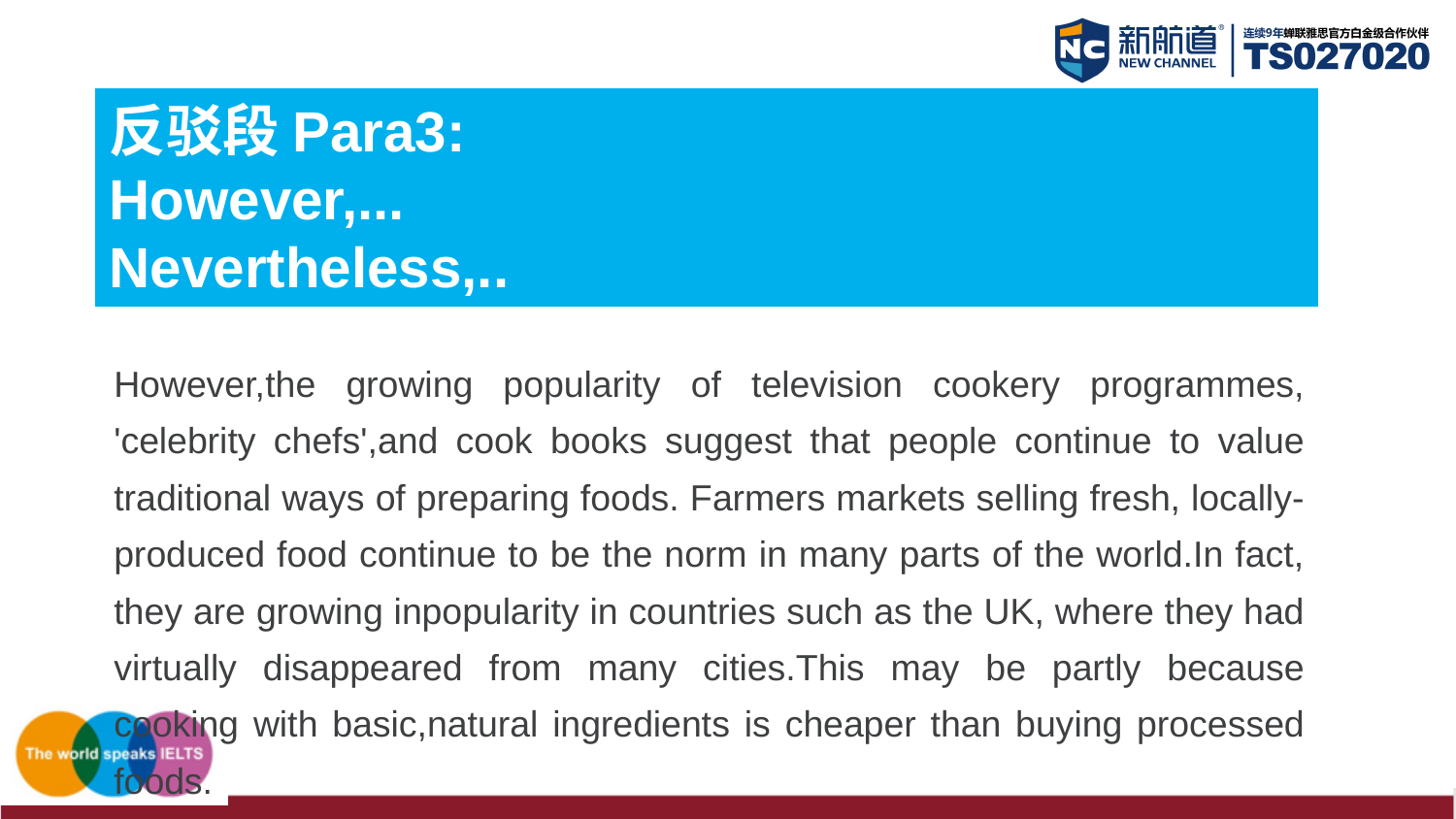

反驳段Para3:
However,...
Nevertheless,..
However,the growing popularity of television cookery programmes, 'celebrity chefs',and cook books suggest that people continue to value traditional ways of preparing foods. Farmers markets selling fresh, locally-produced food continue to be the norm in many parts of the world.In fact, they are growing inpopularity in countries such as the UK, where they had virtually disappeared from many cities.This may be partly because cooking with basic,natural ingredients is cheaper than buying processed foods.